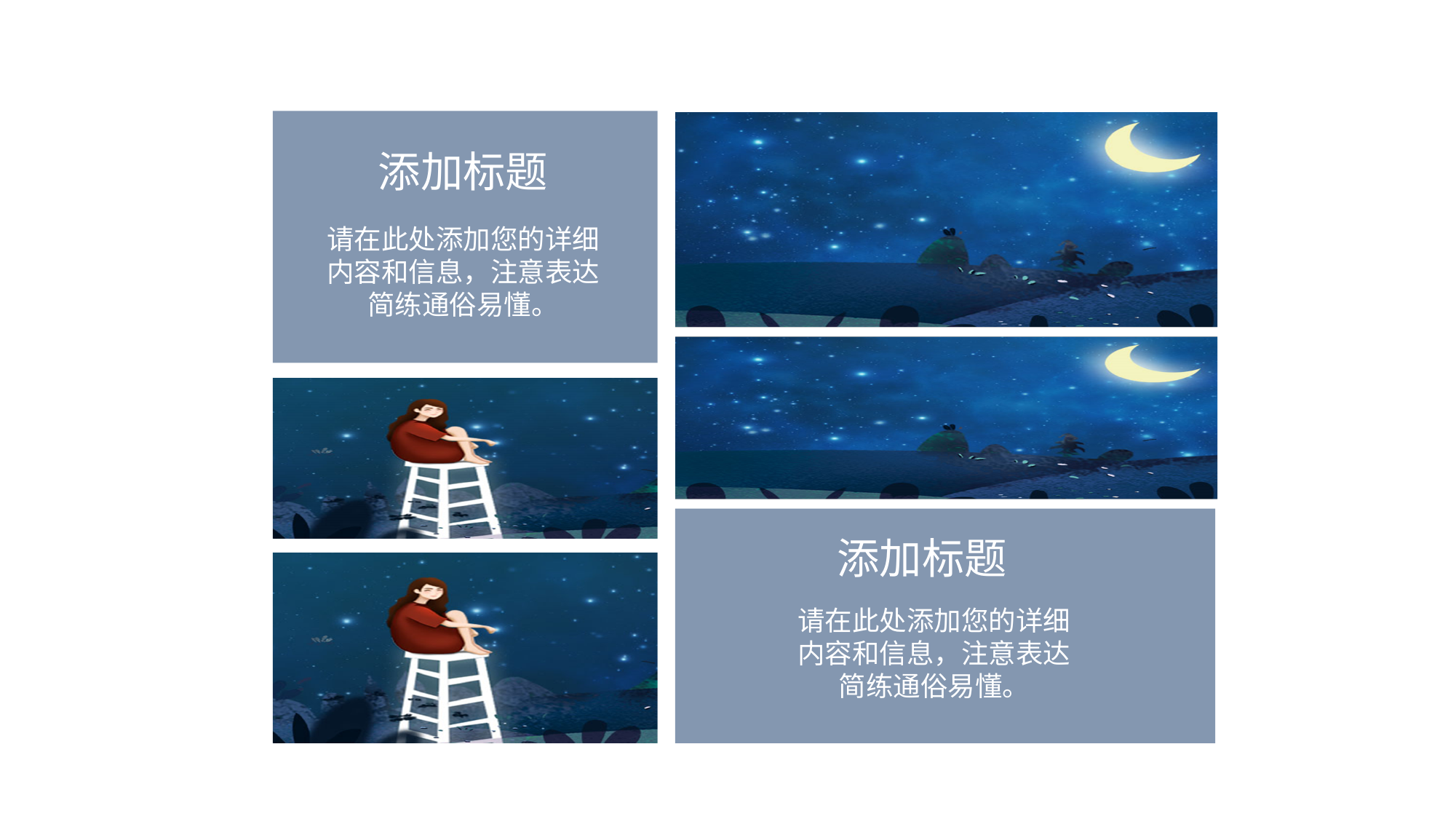

添加标题
请在此处添加您的详细内容和信息，注意表达简练通俗易懂。

添加标题
请在此处添加您的详细内容和信息，注意表达简练通俗易懂。